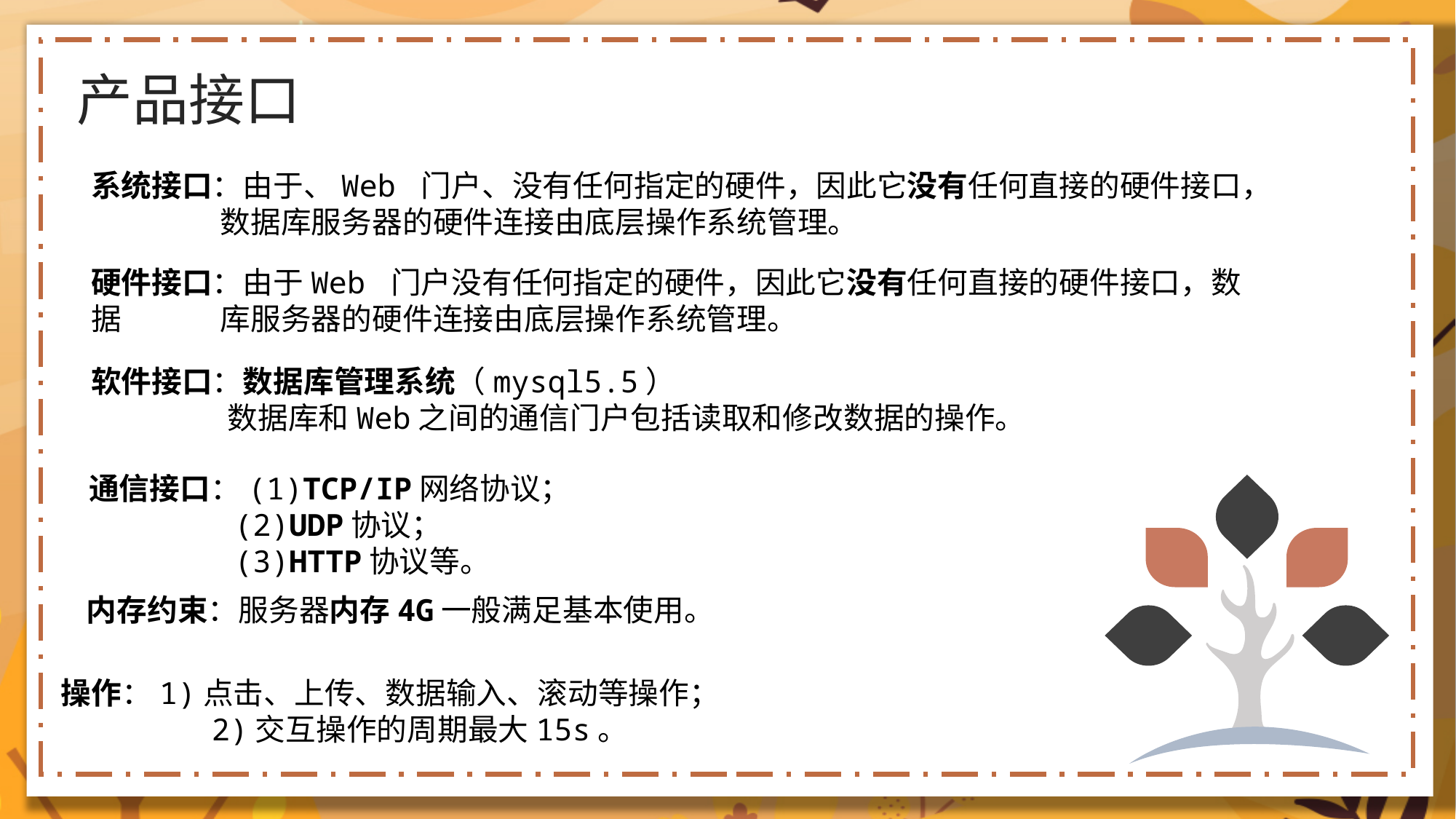

产品接口
系统接口：由于、Web 门户、没有任何指定的硬件，因此它没有任何直接的硬件接口，	   数据库服务器的硬件连接由底层操作系统管理。
硬件接口：由于Web 门户没有任何指定的硬件，因此它没有任何直接的硬件接口，数据 	   库服务器的硬件连接由底层操作系统管理。
软件接口：数据库管理系统（mysql5.5）
	   数据库和Web之间的通信门户包括读取和修改数据的操作。

通信接口：(1)TCP/IP网络协议；
	  (2)UDP协议；
	  (3)HTTP协议等。

内存约束：服务器内存4G一般满足基本使用。
    操作：1)点击、上传、数据输入、滚动等操作；
          2)交互操作的周期最大15s。